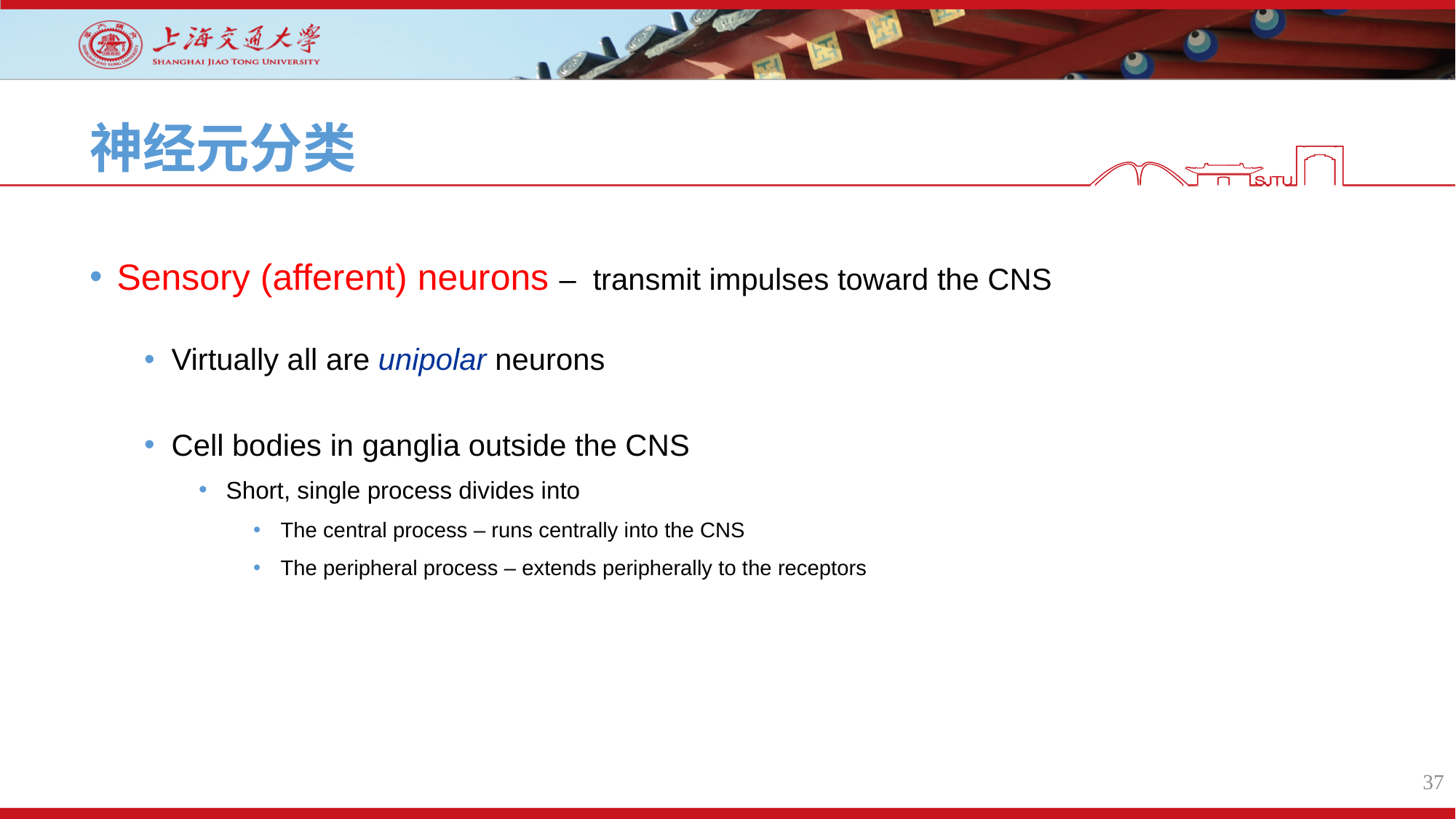

# 神经元分类

Sensory (afferent) neurons –  transmit impulses toward the CNS

Virtually all are unipolar neurons

Cell bodies in ganglia outside the CNS
Short, single process divides into
The central process – runs centrally into the CNS
The peripheral process – extends peripherally to the receptors

37